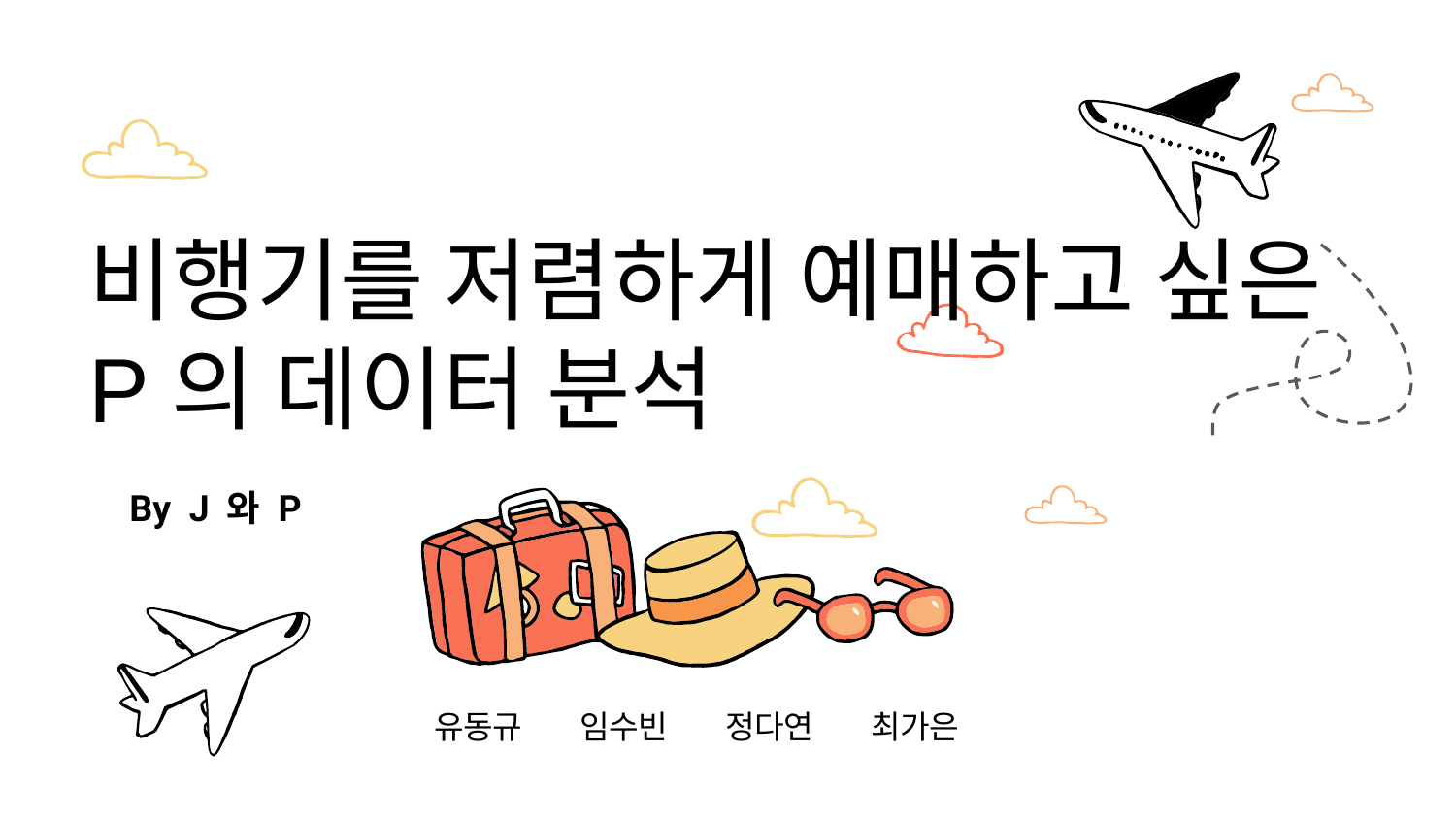

비행기를 저렴하게 예매하고 싶은 P의 데이터 분석

# By  J 와 P

유동규	임수빈	정다연	최가은